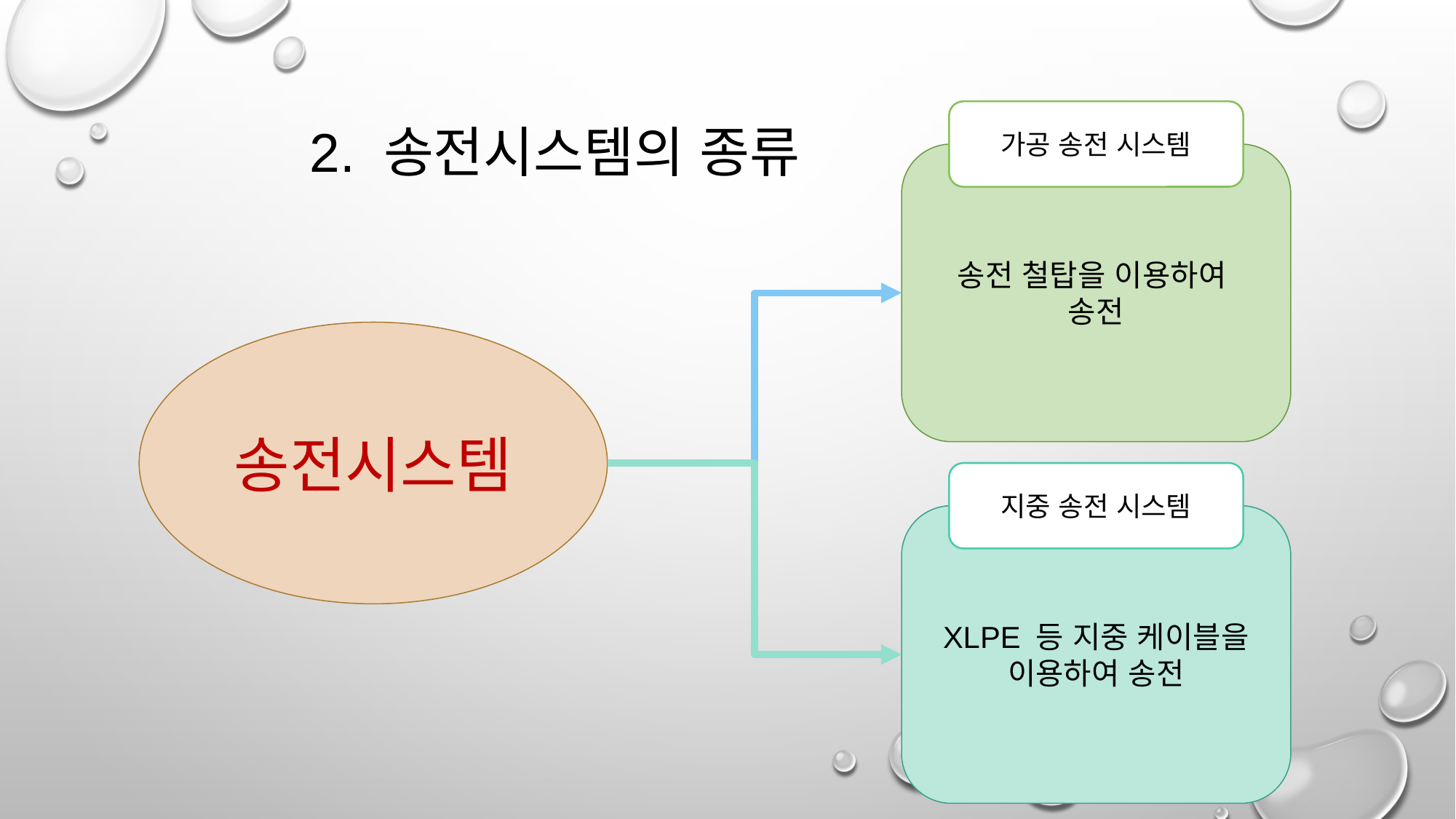

# 2. 송전시스템의 종류
가공 송전 시스템
송전 철탑을 이용하여
송전
송전시스템
지중 송전 시스템
XLPE 등 지중 케이블을 이용하여 송전